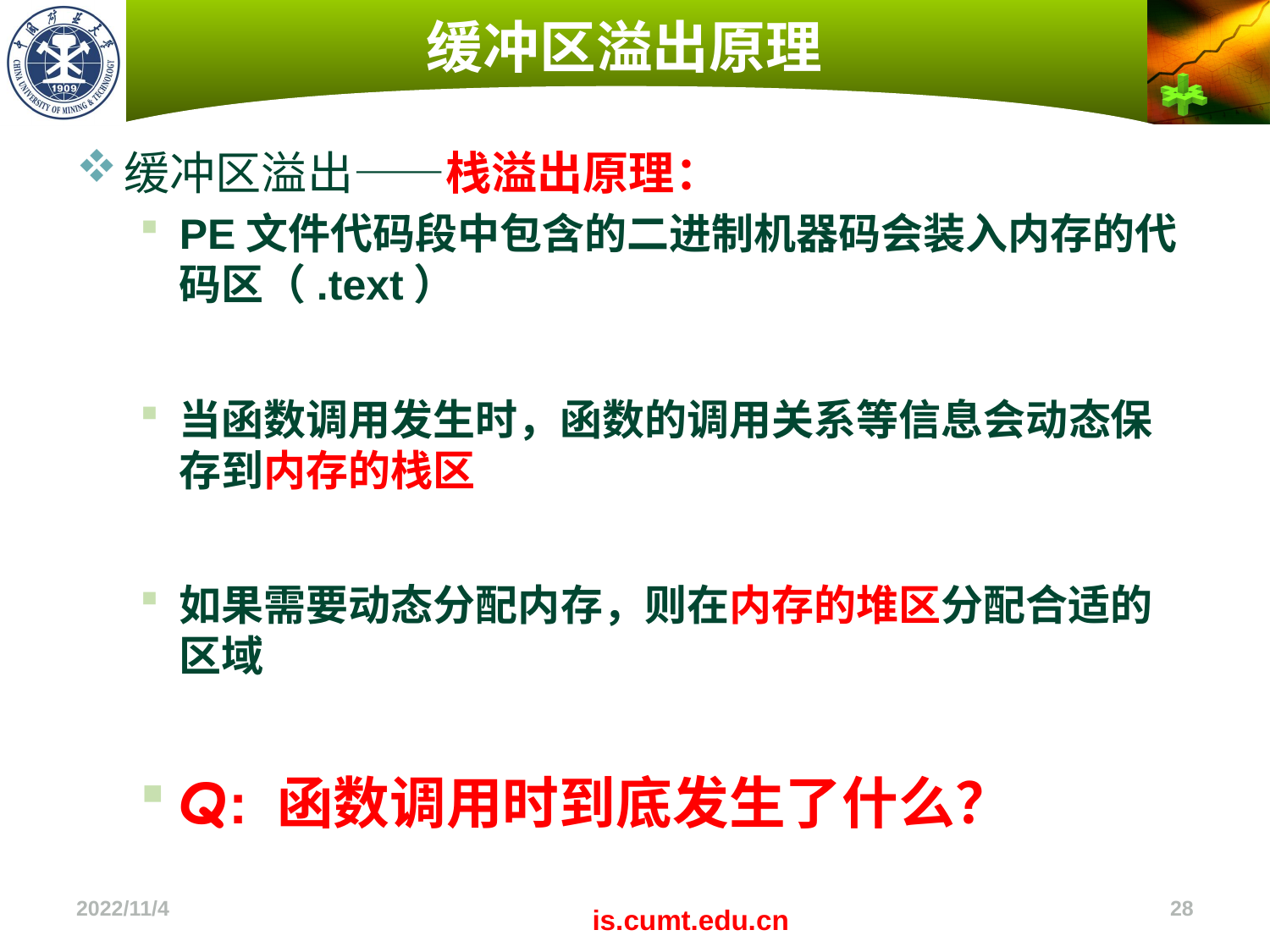

# 缓冲区溢出原理
缓冲区溢出——栈溢出原理：
PE文件代码段中包含的二进制机器码会装入内存的代码区（.text）

当函数调用发生时，函数的调用关系等信息会动态保存到内存的栈区

如果需要动态分配内存，则在内存的堆区分配合适的区域

Q: 函数调用时到底发生了什么？

2022/11/4
28
is.cumt.edu.cn